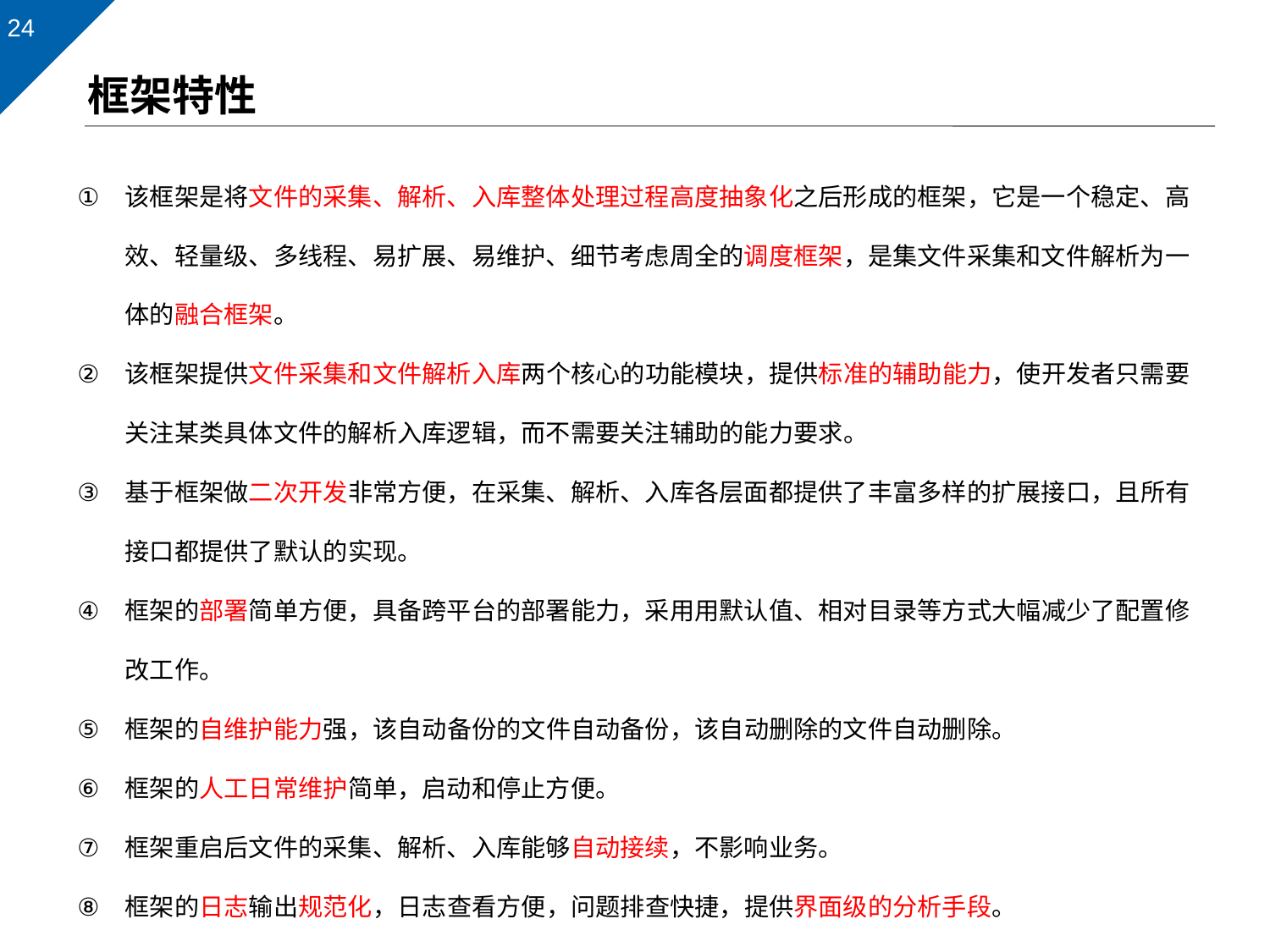

# 框架特性
该框架是将文件的采集、解析、入库整体处理过程高度抽象化之后形成的框架，它是一个稳定、高效、轻量级、多线程、易扩展、易维护、细节考虑周全的调度框架，是集文件采集和文件解析为一体的融合框架。
该框架提供文件采集和文件解析入库两个核心的功能模块，提供标准的辅助能力，使开发者只需要关注某类具体文件的解析入库逻辑，而不需要关注辅助的能力要求。
基于框架做二次开发非常方便，在采集、解析、入库各层面都提供了丰富多样的扩展接口，且所有接口都提供了默认的实现。
框架的部署简单方便，具备跨平台的部署能力，采用用默认值、相对目录等方式大幅减少了配置修改工作。
框架的自维护能力强，该自动备份的文件自动备份，该自动删除的文件自动删除。
框架的人工日常维护简单，启动和停止方便。
框架重启后文件的采集、解析、入库能够自动接续，不影响业务。
框架的日志输出规范化，日志查看方便，问题排查快捷，提供界面级的分析手段。